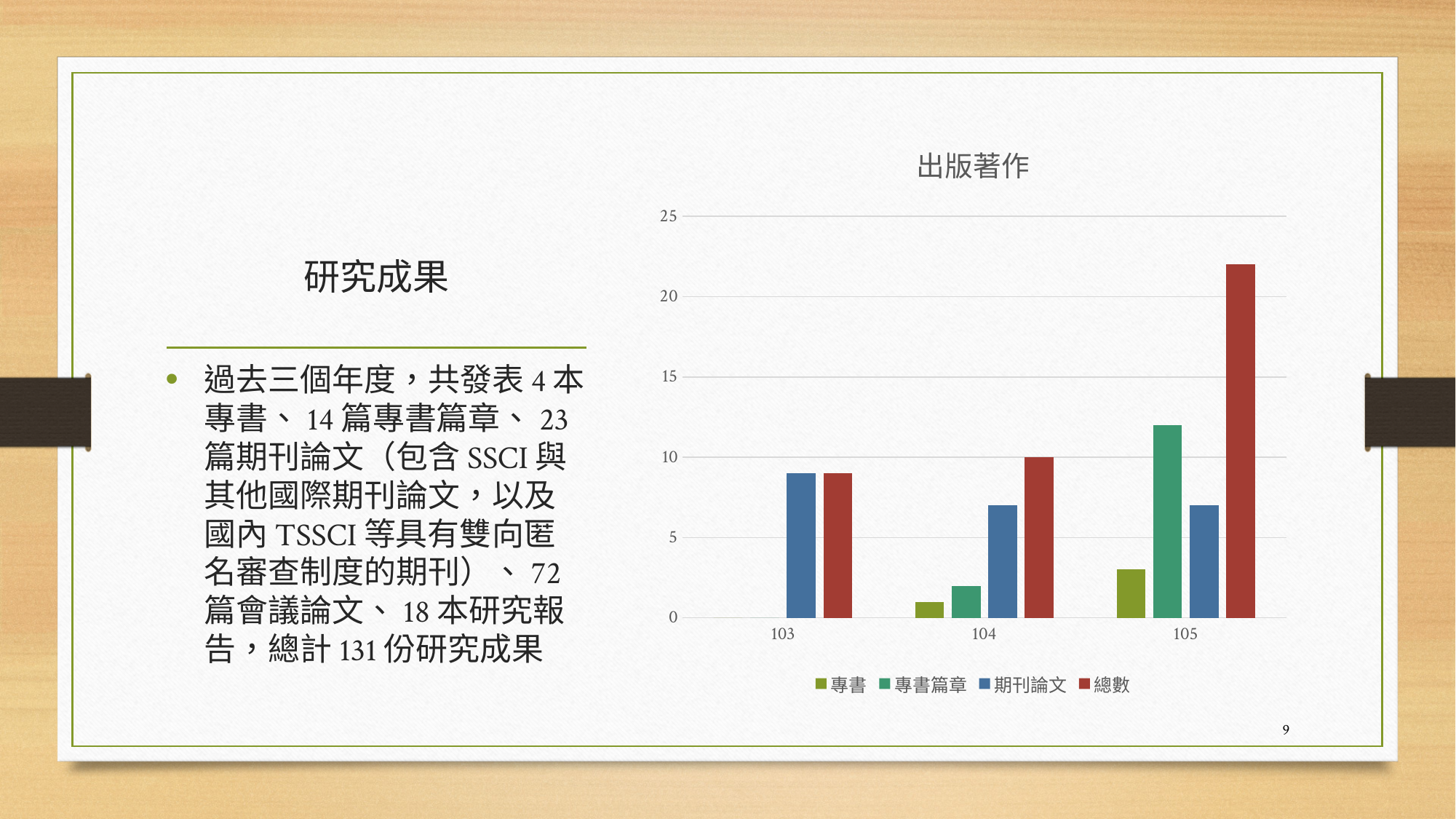

### Chart: 出版著作

| Category | 專書 | 專書篇章 | 期刊論文 | 總數 |
|---|---|---|---|---|
| 103.0 | 0.0 | 0.0 | 9.0 | 9.0 |
| 104.0 | 1.0 | 2.0 | 7.0 | 10.0 |
| 105.0 | 3.0 | 12.0 | 7.0 | 22.0 |
# 研究成果
過去三個年度，共發表4本專書、14篇專書篇章、23篇期刊論文（包含SSCI與其他國際期刊論文，以及國內TSSCI等具有雙向匿名審查制度的期刊）、72篇會議論文、18本研究報告，總計131份研究成果

9